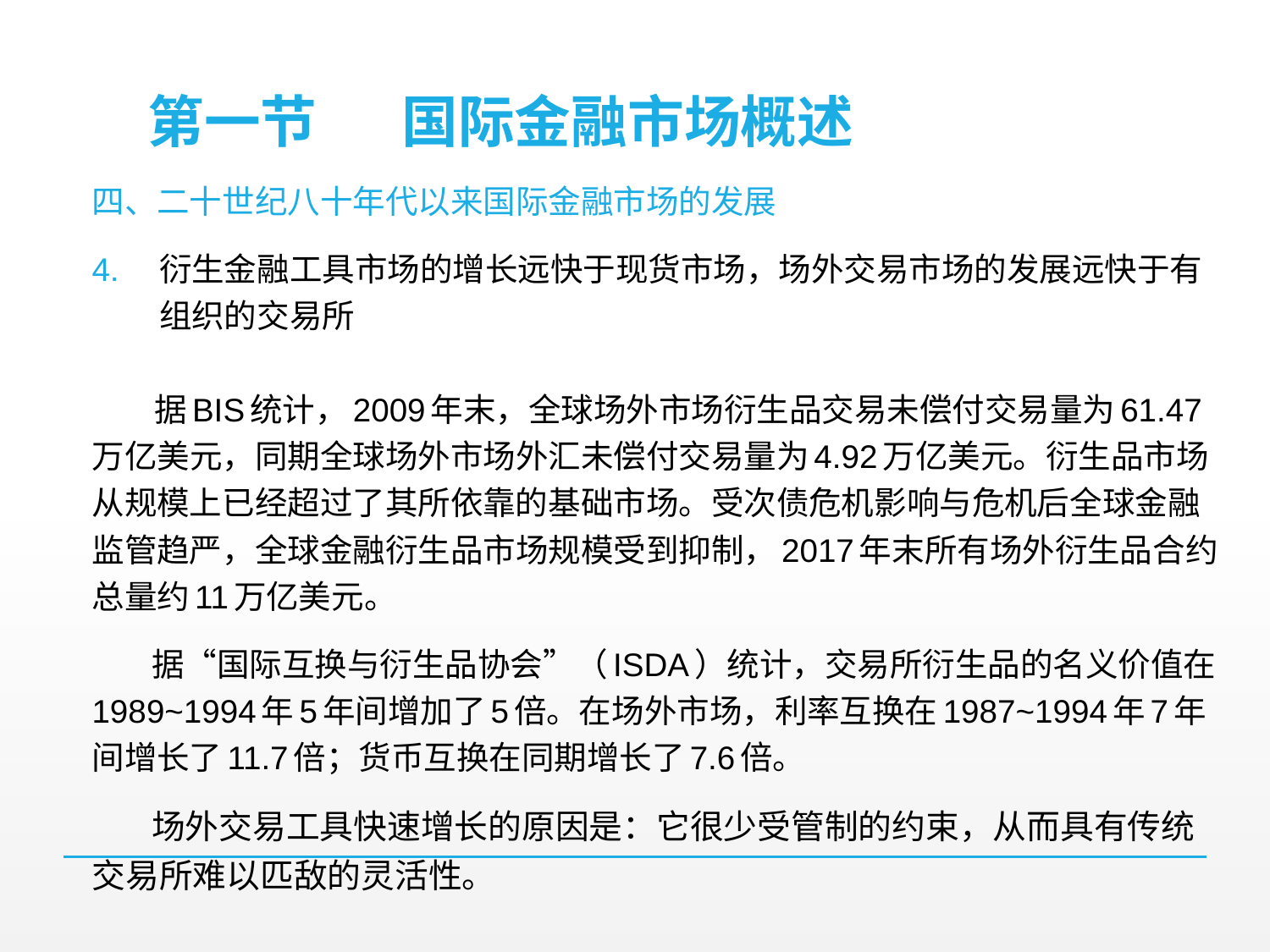

# 第一节	国际金融市场概述
四、二十世纪八十年代以来国际金融市场的发展
衍生金融工具市场的增长远快于现货市场，场外交易市场的发展远快于有组织的交易所

        据BIS统计，2009年末，全球场外市场衍生品交易未偿付交易量为61.47万亿美元，同期全球场外市场外汇未偿付交易量为4.92万亿美元。衍生品市场从规模上已经超过了其所依靠的基础市场。受次债危机影响与危机后全球金融监管趋严，全球金融衍生品市场规模受到抑制，2017年末所有场外衍生品合约总量约11万亿美元。
据“国际互换与衍生品协会”（ISDA）统计，交易所衍生品的名义价值在1989~1994年5年间增加了5倍。在场外市场，利率互换在1987~1994年7年间增长了11.7倍；货币互换在同期增长了7.6倍。
场外交易工具快速增长的原因是：它很少受管制的约束，从而具有传统交易所难以匹敌的灵活性。